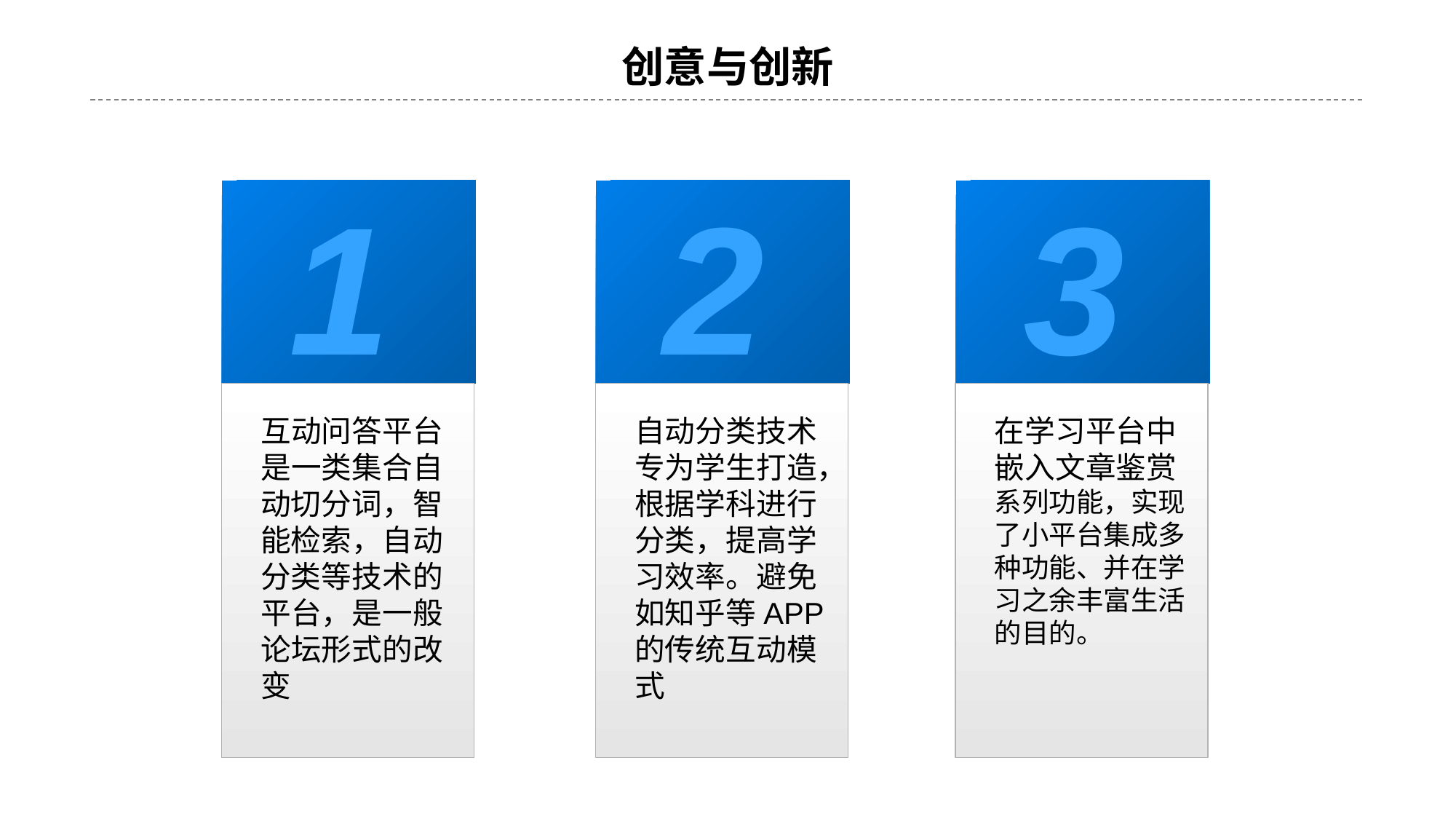

创意与创新

1
互动问答平台是一类集合自动切分词，智能检索，自动分类等技术的平台，是一般论坛形式的改变

2
自动分类技术专为学生打造，根据学科进行分类，提高学习效率。避免如知乎等APP的传统互动模式

3
在学习平台中嵌入文章鉴赏
系列功能，实现了小平台集成多种功能、并在学习之余丰富生活的目的。